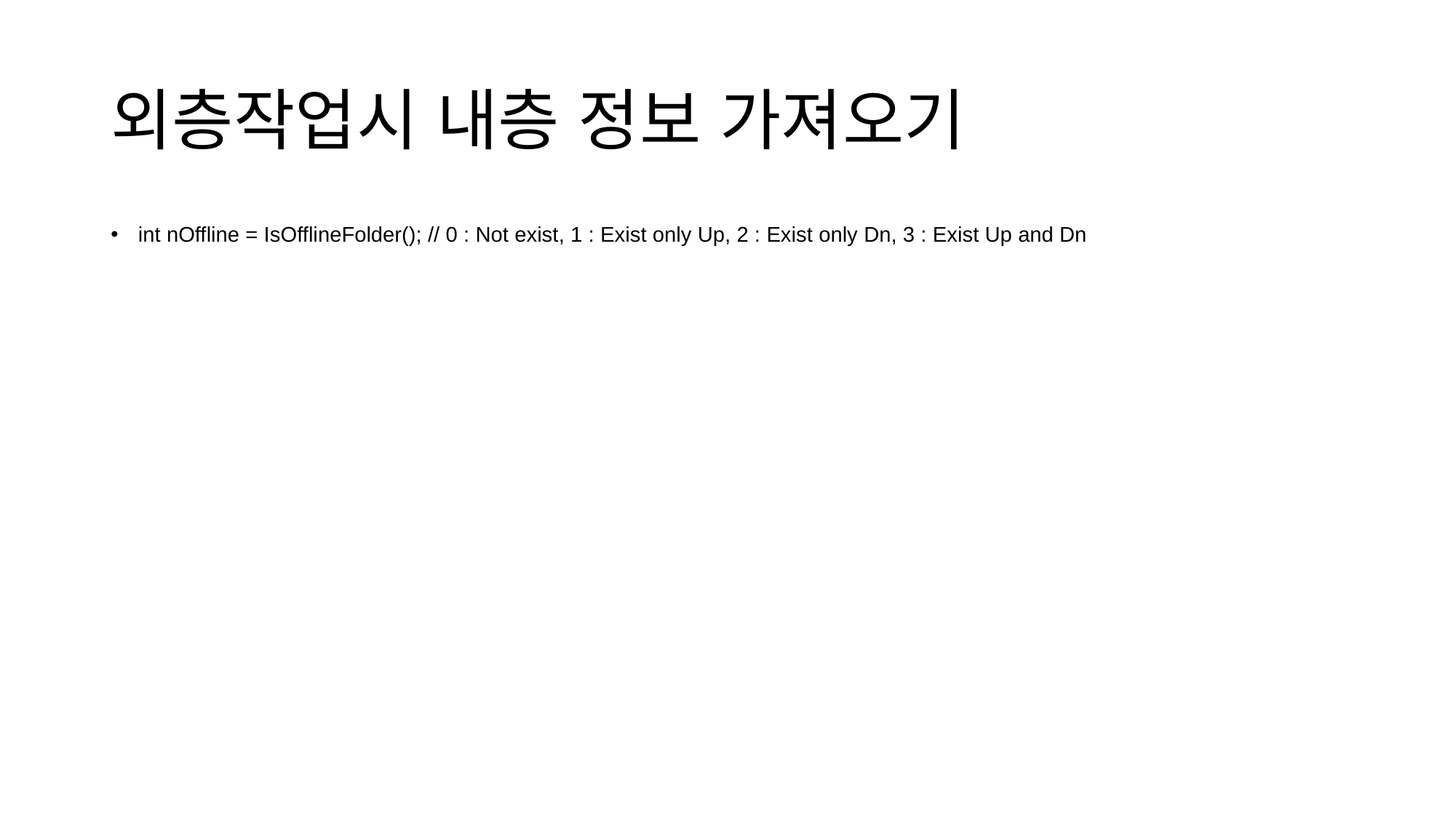

# 외층작업시 내층 정보 가져오기
int nOffline = IsOfflineFolder(); // 0 : Not exist, 1 : Exist only Up, 2 : Exist only Dn, 3 : Exist Up and Dn